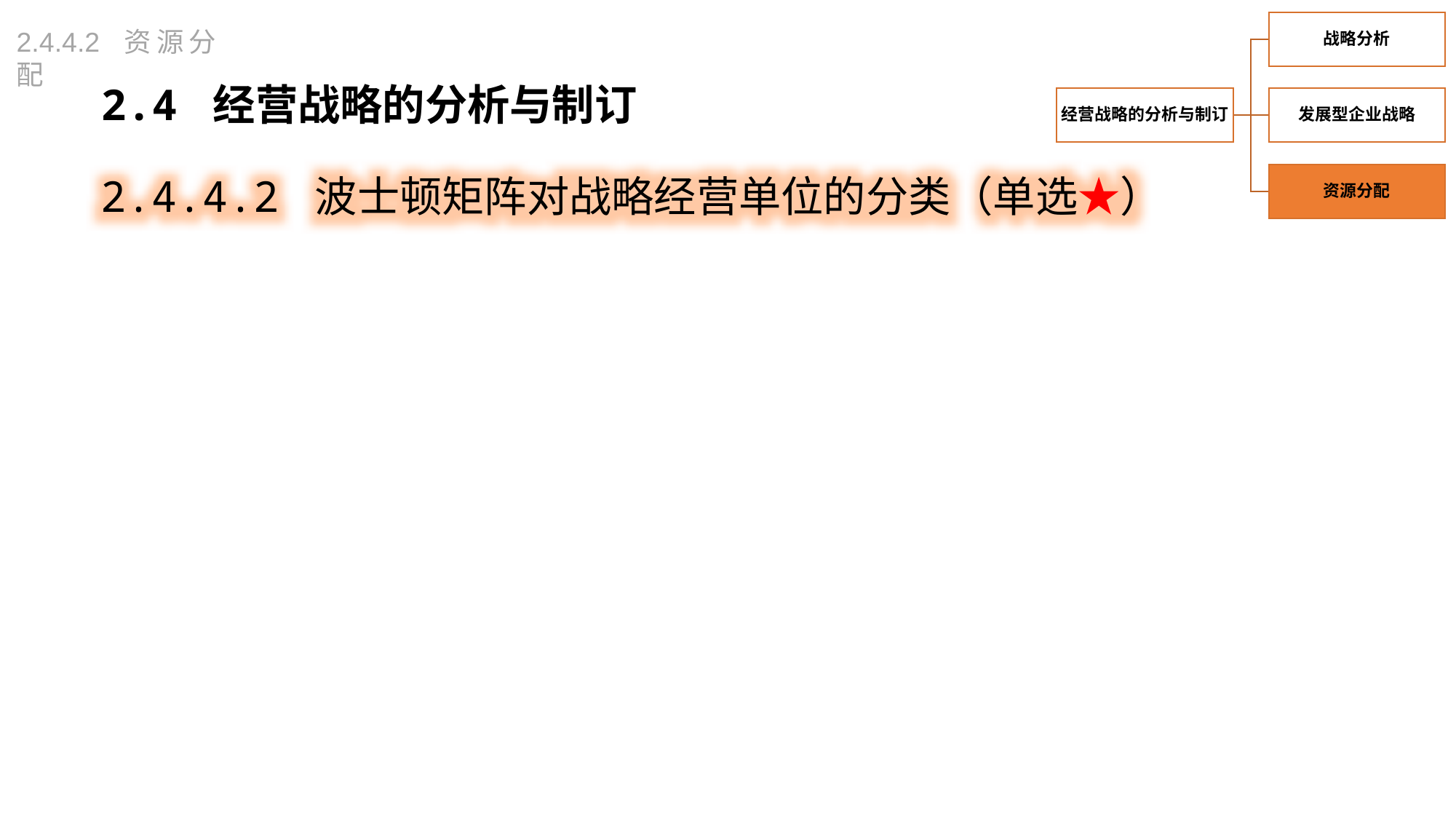

经营战略的分析与制订
战略分析
发展型企业战略
资源分配
2.4.4.2 资源分配
2.4 经营战略的分析与制订
2.4.4.2 波士顿矩阵对战略经营单位的分类（单选★）